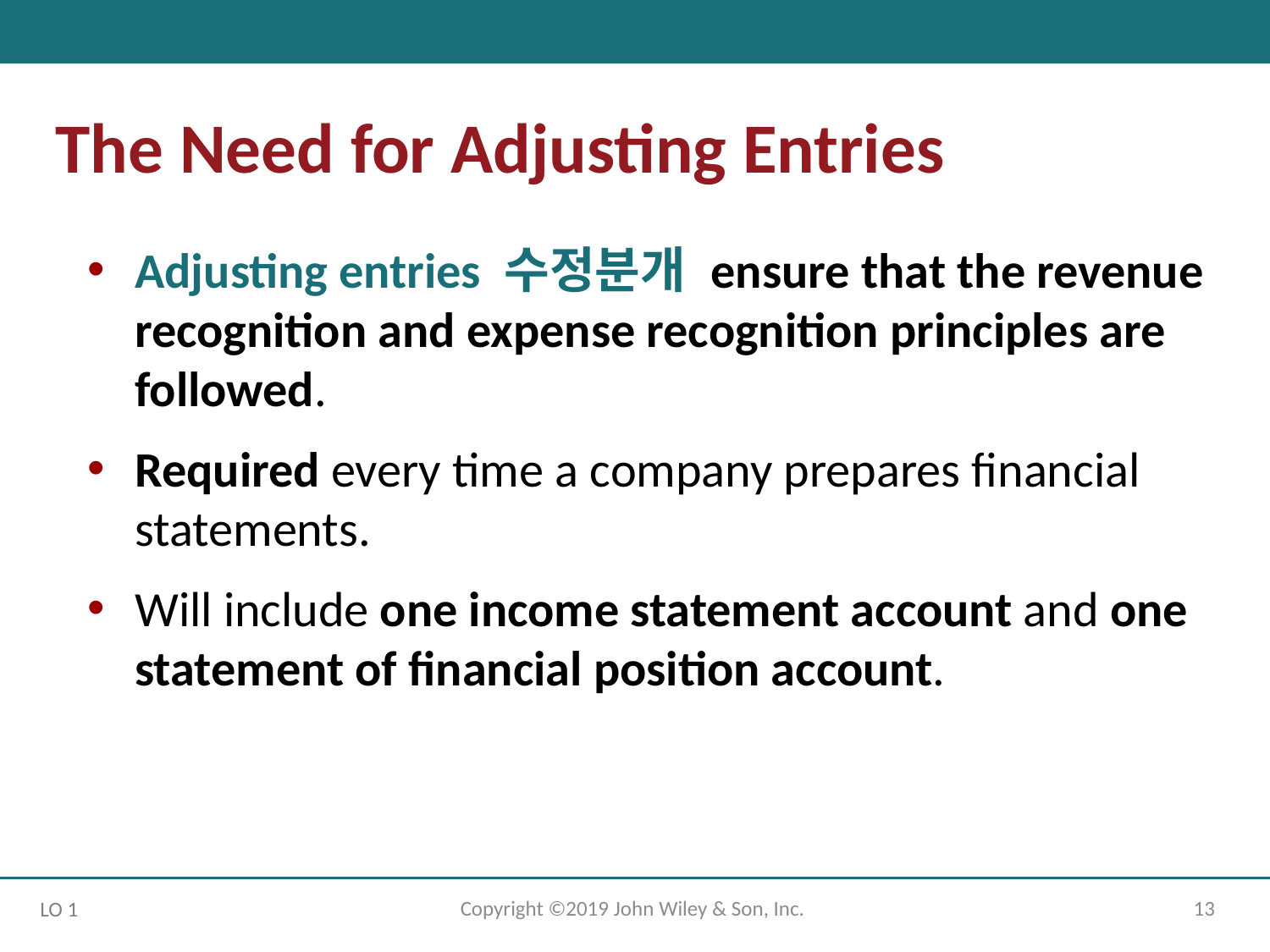

The Need for Adjusting Entries
Adjusting entries 수정분개 ensure that the revenue recognition and expense recognition principles are followed.
Required every time a company prepares financial statements.
Will include one income statement account and one statement of financial position account.

Copyright ©2019 John Wiley & Son, Inc.
13
LO 1